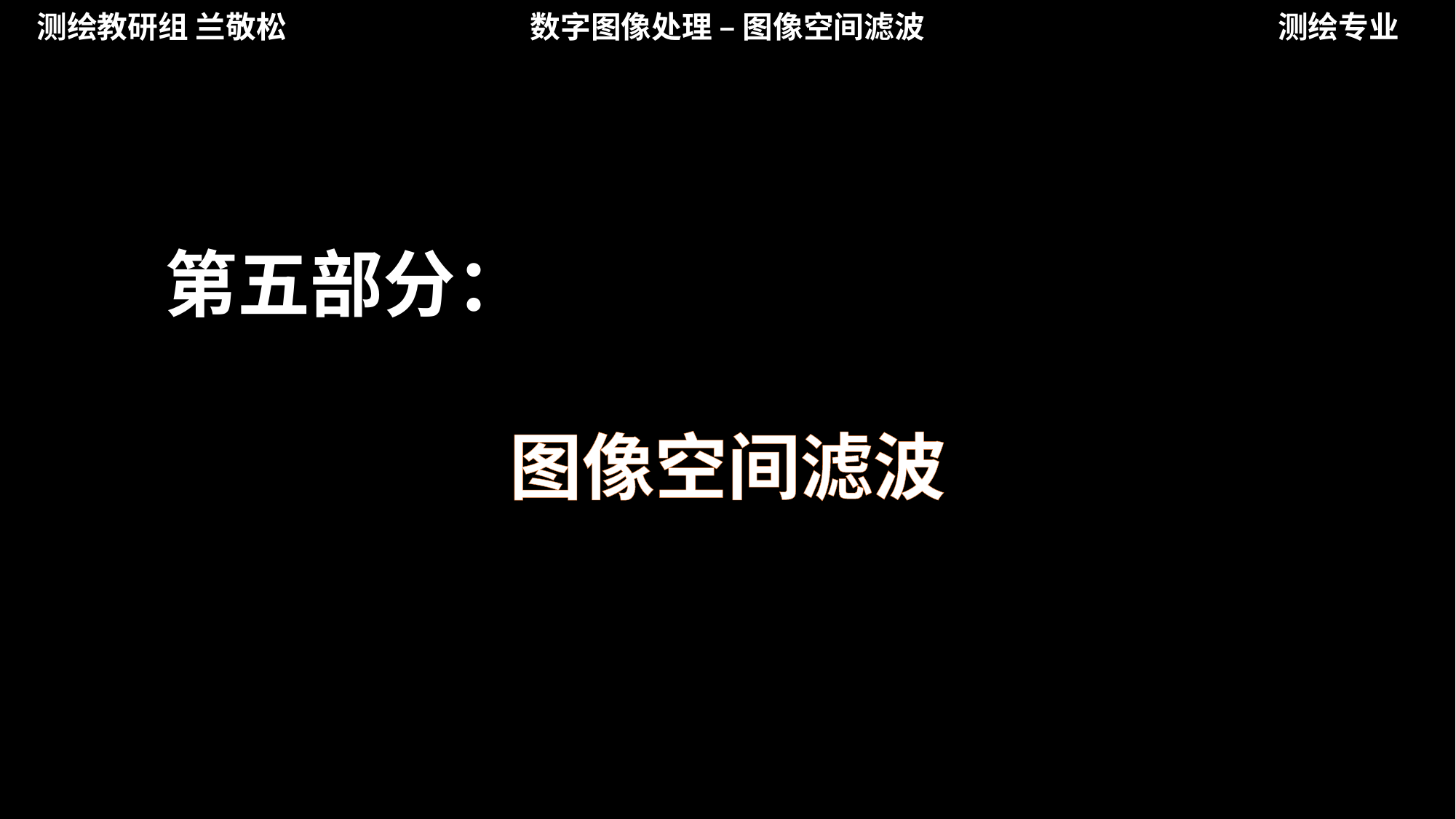

测绘教研组 兰敬松
数字图像处理 – 图像空间滤波
测绘专业
第五部分：
图像空间滤波